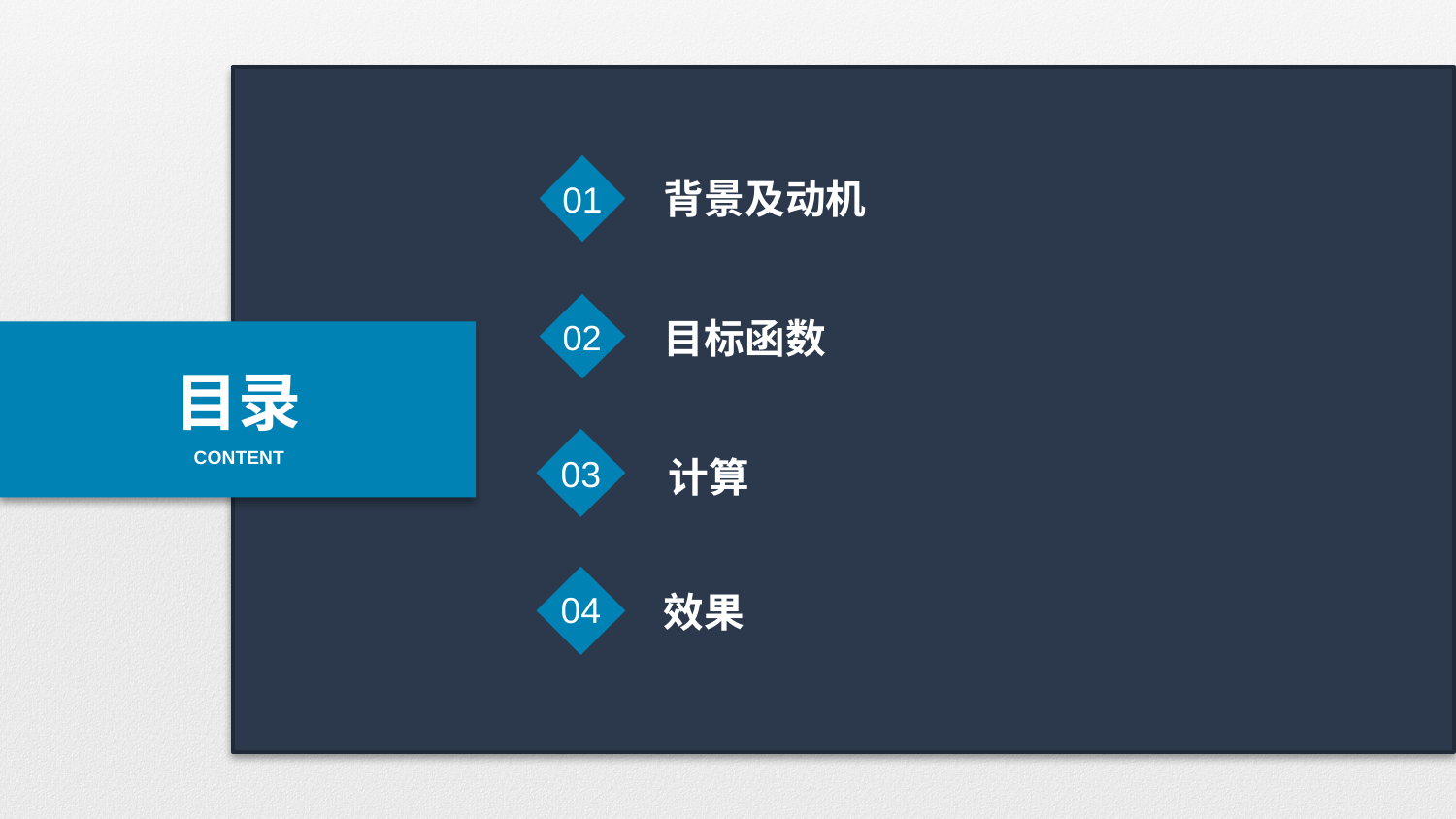

01
背景及动机
02
目标函数

目录
CONTENT
03
计算
04
效果